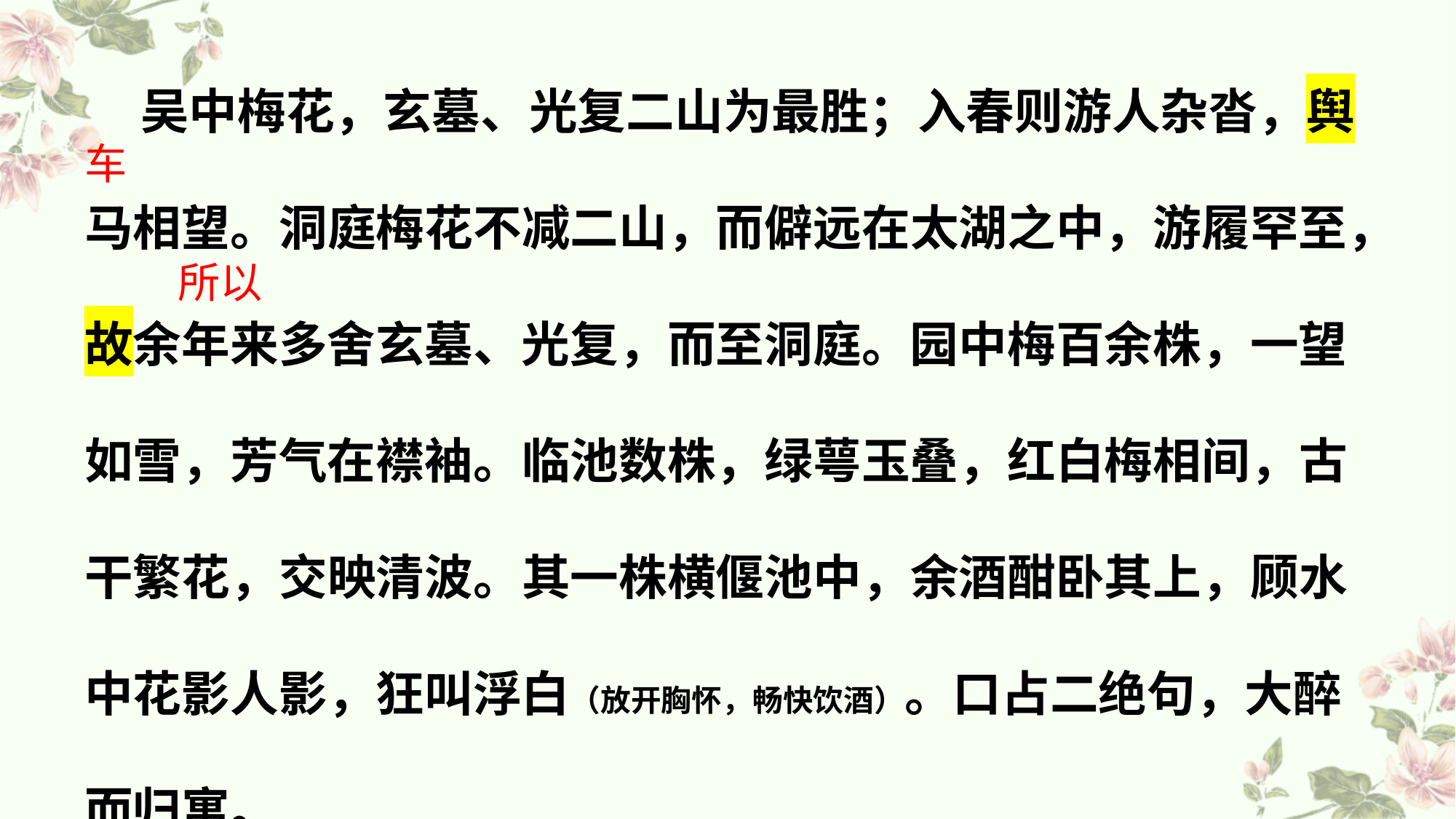

吴中梅花，玄墓、光复二山为最胜；入春则游人杂沓，舆马相望。洞庭梅花不减二山，而僻远在太湖之中，游履罕至，故余年来多舍玄墓、光复，而至洞庭。园中梅百余株，一望如雪，芳气在襟袖。临池数株，绿萼玉叠，红白梅相间，古干繁花，交映清波。其一株横偃池中，余酒酣卧其上，顾水中花影人影，狂叫浮白（放开胸怀，畅快饮酒）。口占二绝句，大醉而归寓。
车
所以